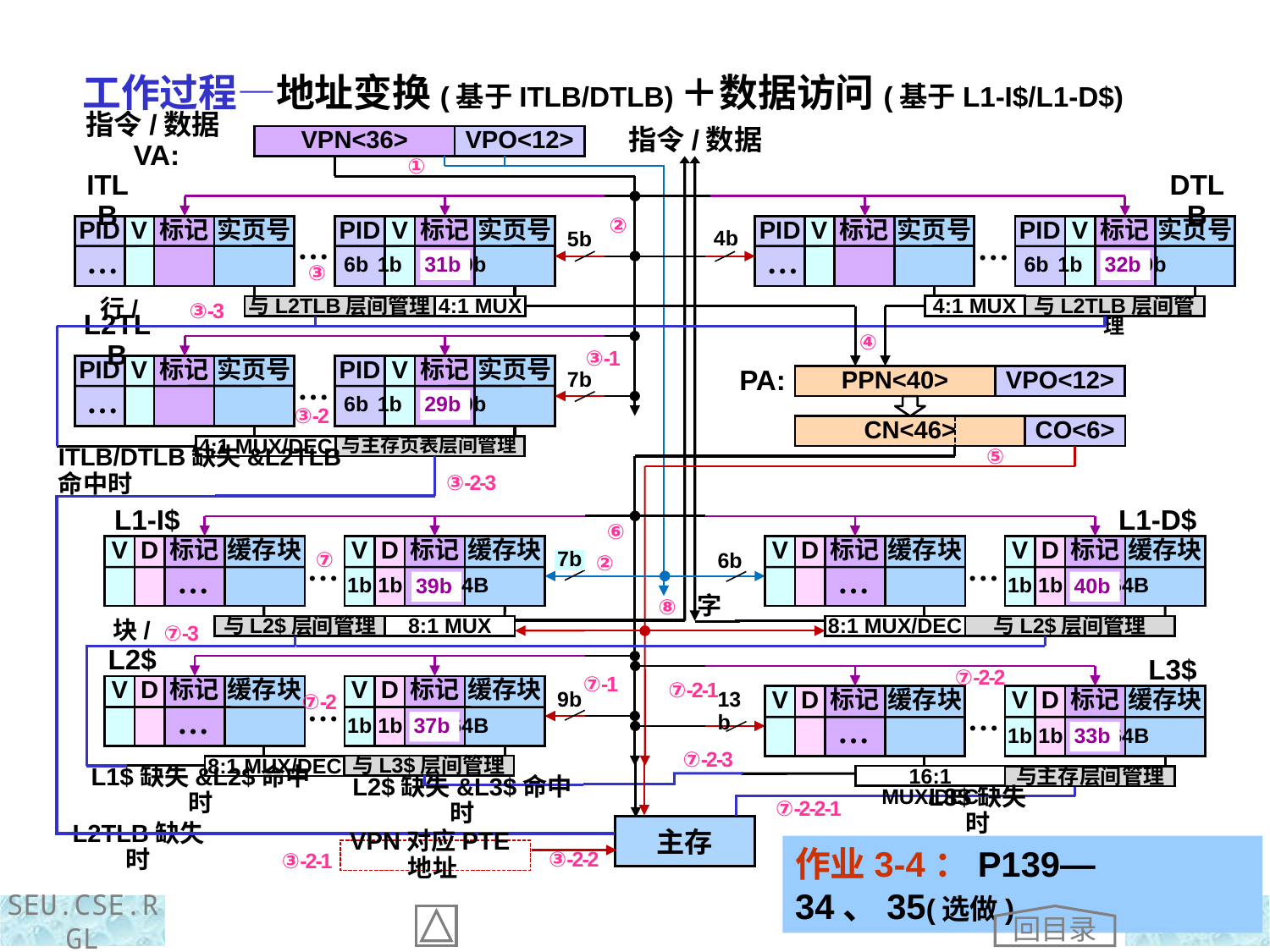

工作过程—地址变换(基于ITLB/DTLB)＋数据访问(基于L1-I$/L1-D$)
指令/数据VA:
VPN<36>
VPO<12>
指令/数据
①
PA:
PPN<40>
VPO<12>
ITLB
PID
V
标记
实页号
PID
V
标记
实页号
…
5b

…
 6b  1b        40b
31b
与L2TLB层间管理
4:1 MUX
DTLB
PID
V
标记
实页号
PID
V
标记
实页号
4b
…

…
 6b  1b        40b
32b
4:1 MUX
与L2TLB层间管理
L2TLB
PID
V
标记
实页号
PID
V
标记
实页号
…
7b

…
 6b  1b        40b
29b
与主存页表层间管理
4:1 MUX/DEC
主存
②
③
④
行/
③-3
③-1
③-2
ITLB/DTLB缺失&L2TLB命中时

CN<46>
CO<6>
⑤
③-2-3
L2TLB缺失时
VPN对应PTE地址
③-2-2
③-2-1
L1-I$
V
D
标记
缓存块
V
D
标记
缓存块
7b
…
…

1b 1b        64B
39b
与L2$层间管理
8:1 MUX
L1-D$
V
D
标记
缓存块
V
D
标记
缓存块
…
6b
…

1b 1b        64B
40b
与L2$层间管理
8:1 MUX/DEC
L2$
V
D
标记
缓存块
V
D
标记
缓存块
9b
…
…

1b 1b        64B
37b
与L3$层间管理
8:1 MUX/DEC
L3$
V
D
标记
缓存块
V
D
标记
缓存块
…
13b
…

1b 1b        64B
33b
16:1 MUX/DEC
与主存层间管理
⑥
⑦
②
字
⑧
块/
⑦-3
⑦-1
⑦-2
L1$缺失&L2$命中时
⑦-2-2
⑦-2-1
⑦-2-3
L2$缺失&L3$命中时
L3$缺失时
⑦-2-2-1
作业3-4：P139—34、35(选做)
回目录
177